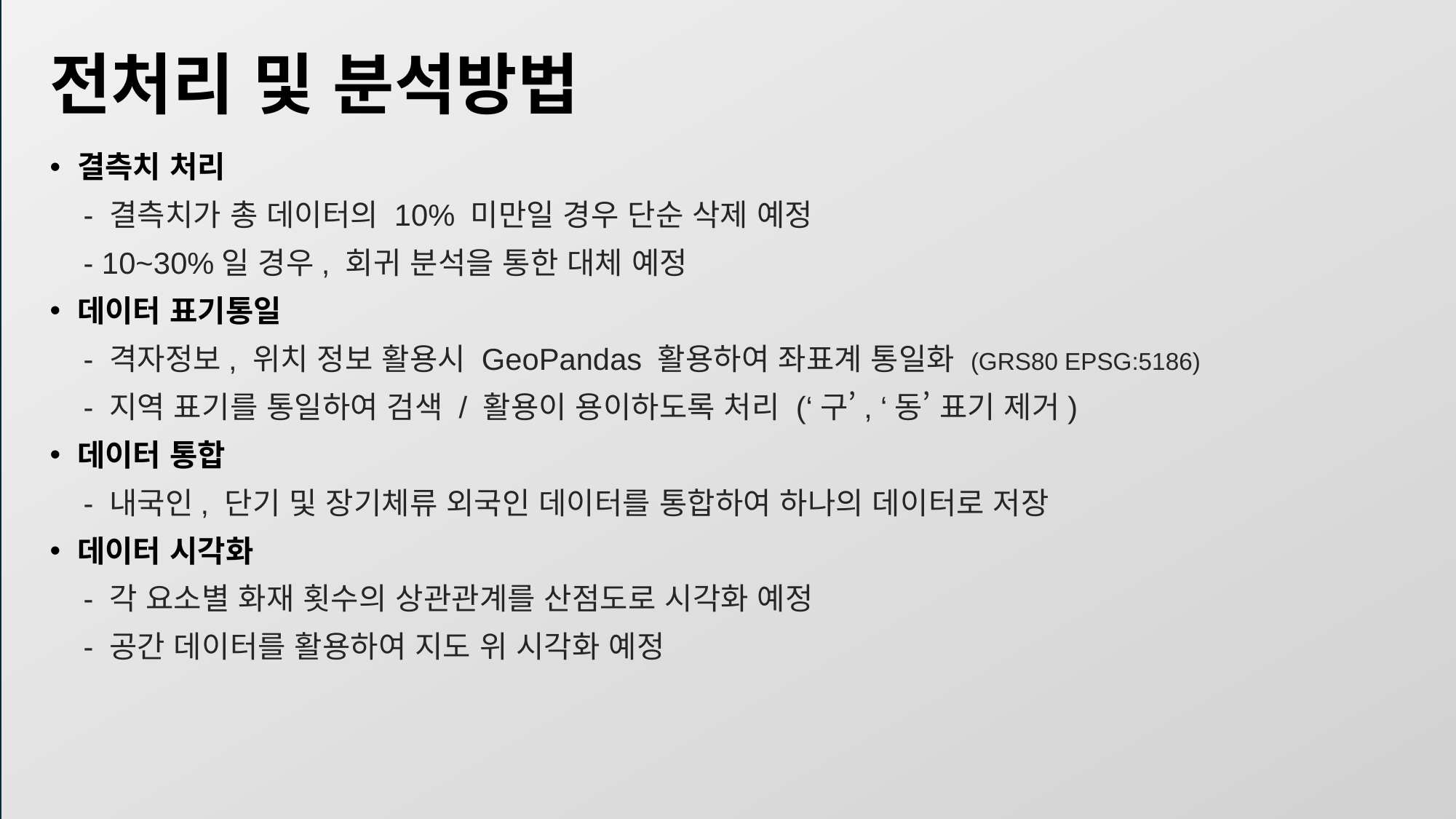

# 전처리 및 분석방법
결측치 처리
    - 결측치가 총 데이터의 10% 미만일 경우 단순 삭제 예정
    - 10~30%일 경우, 회귀 분석을 통한 대체 예정
데이터 표기통일
    - 격자정보, 위치 정보 활용시 GeoPandas 활용하여 좌표계 통일화 (GRS80 EPSG:5186)
    - 지역 표기를 통일하여 검색 / 활용이 용이하도록 처리 (‘구’, ‘동’ 표기 제거)
데이터 통합
    - 내국인, 단기 및 장기체류 외국인 데이터를 통합하여 하나의 데이터로 저장
데이터 시각화
    - 각 요소별 화재 횟수의 상관관계를 산점도로 시각화 예정
    - 공간 데이터를 활용하여 지도 위 시각화 예정